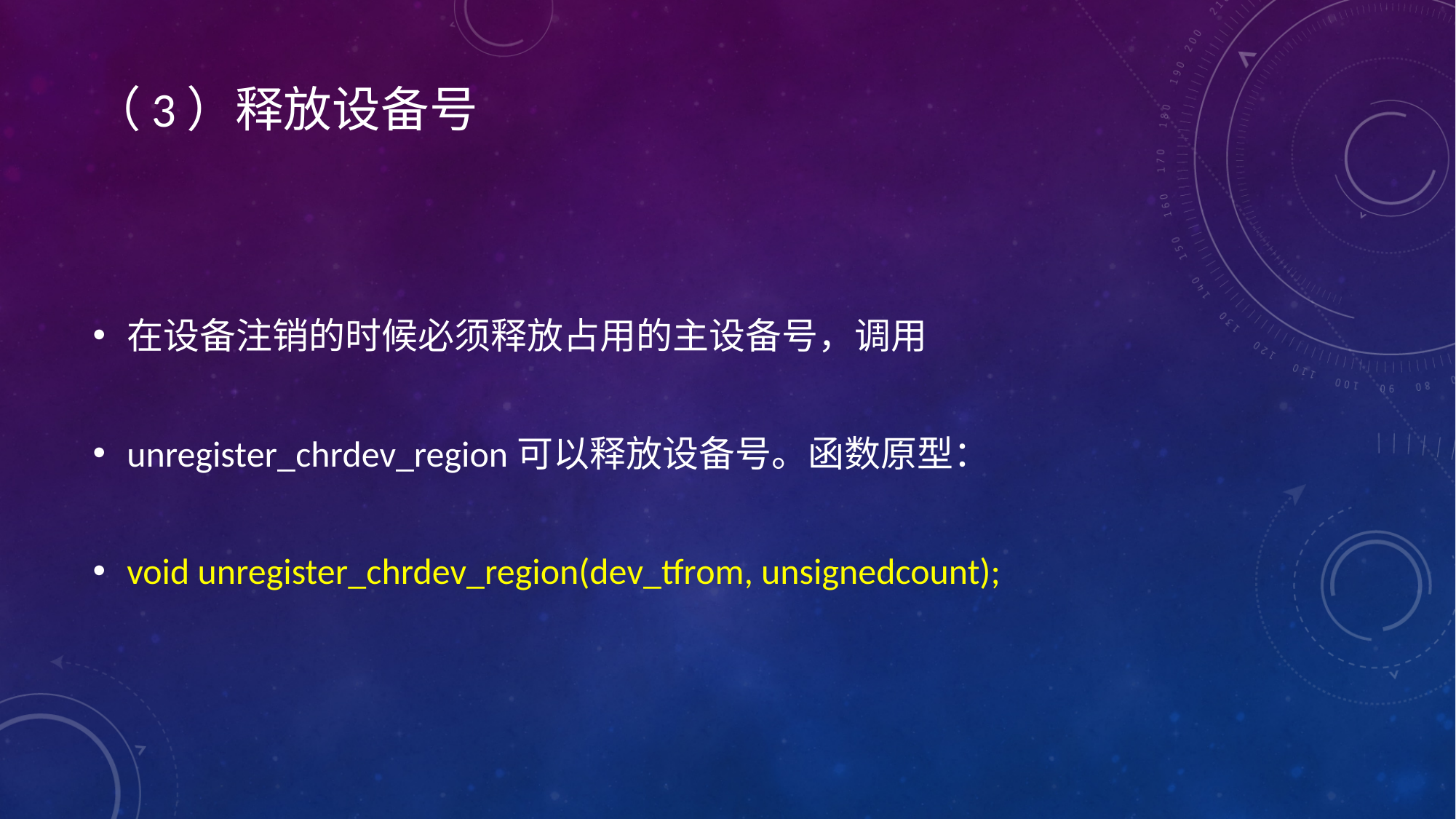

# （3）释放设备号
在设备注销的时候必须释放占用的主设备号，调用

unregister_chrdev_region可以释放设备号。函数原型：

void unregister_chrdev_region(dev_tfrom, unsignedcount);